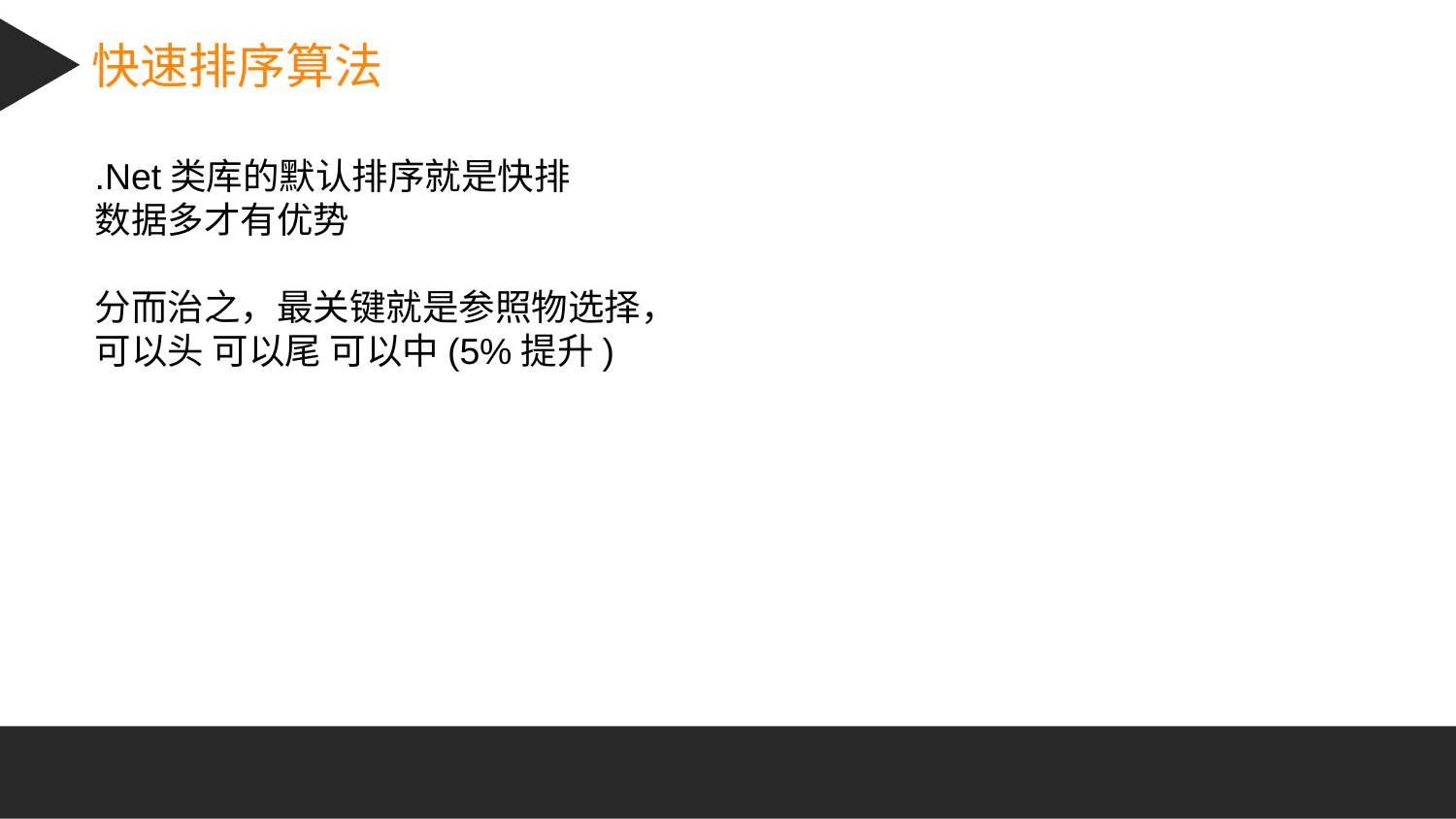

快速排序算法
.Net类库的默认排序就是快排
数据多才有优势

分而治之，最关键就是参照物选择，
可以头 可以尾 可以中(5%提升)